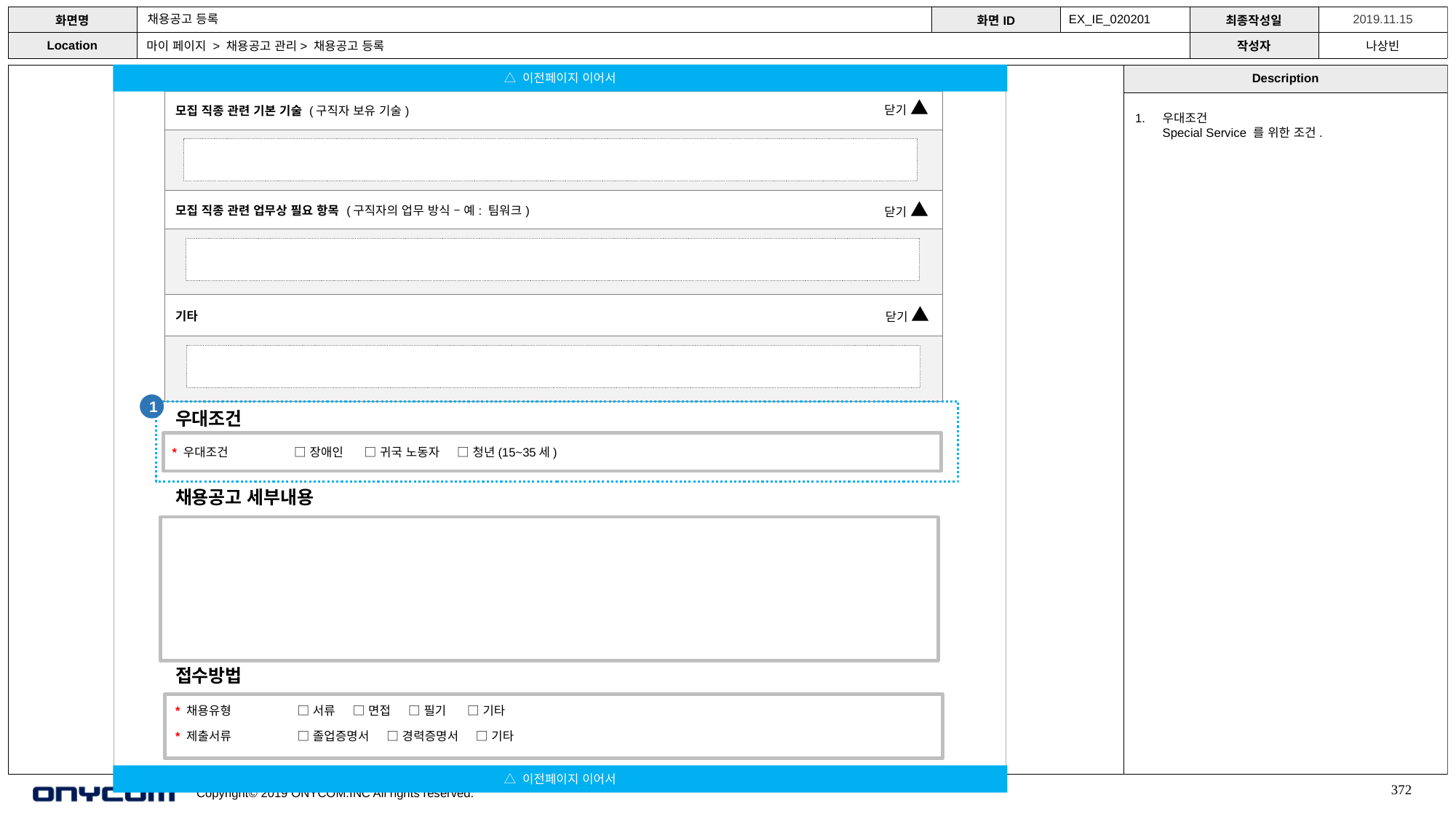

채용공고 등록
EX_IE_020201
마이 페이지 > 채용공고 관리> 채용공고 등록
△ 이전페이지 이어서
| 모집 직종 관련 기본 기술 (구직자 보유 기술) |
| --- |
|  |
| 모집 직종 관련 업무상 필요 항목 (구직자의 업무 방식 – 예: 팀워크) |
|  |
| 기타 |
|  |
닫기 ▲
우대조건
Special Service 를 위한 조건.

닫기 ▲

닫기 ▲

1

우대조건

* 우대조건                   □ 장애인      □ 귀국 노동자     □ 청년(15~35세)
채용공고 세부내용

접수방법

* 채용유형                   □ 서류     □ 면접     □ 필기      □ 기타
* 제출서류                   □ 졸업증명서     □ 경력증명서     □ 기타
△ 이전페이지 이어서
372